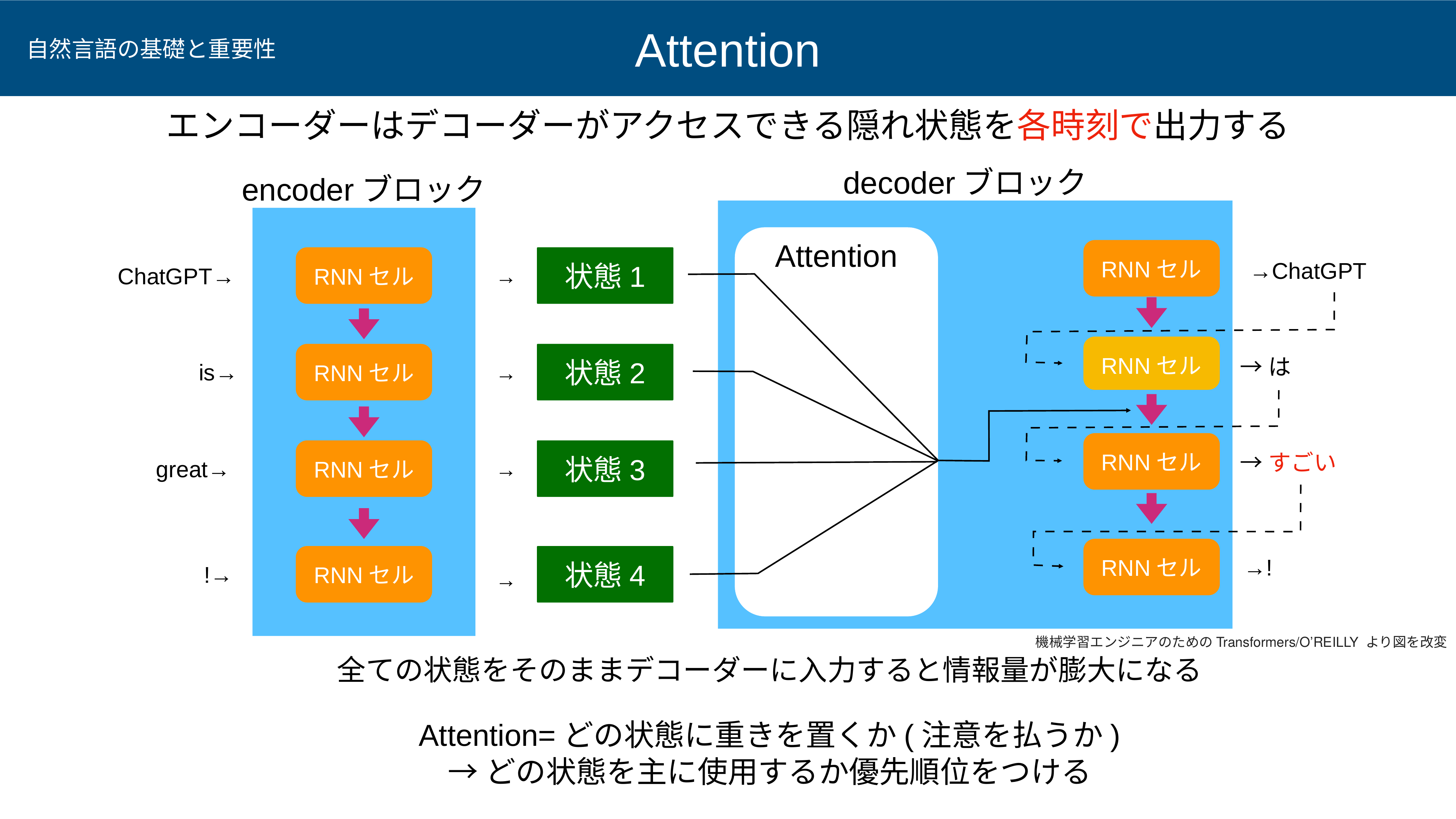

Attention
自然言語の基礎と重要性
エンコーダーはデコーダーがアクセスできる隠れ状態を各時刻で出力する
decoderブロック
encoderブロック

Attention

RNNセル
→ChatGPT
状態1
ChatGPT→
RNNセル
→

RNNセル
→は
状態2
is→
RNNセル
→

RNNセル
→すごい
状態3
great→
RNNセル
→

→!
RNNセル
状態4
!→
RNNセル
→
機械学習エンジニアのためのTransformers/O’REILLY より図を改変
全ての状態をそのままデコーダーに入力すると情報量が膨大になる
Attention=どの状態に重きを置くか(注意を払うか)
→どの状態を主に使用するか優先順位をつける
29